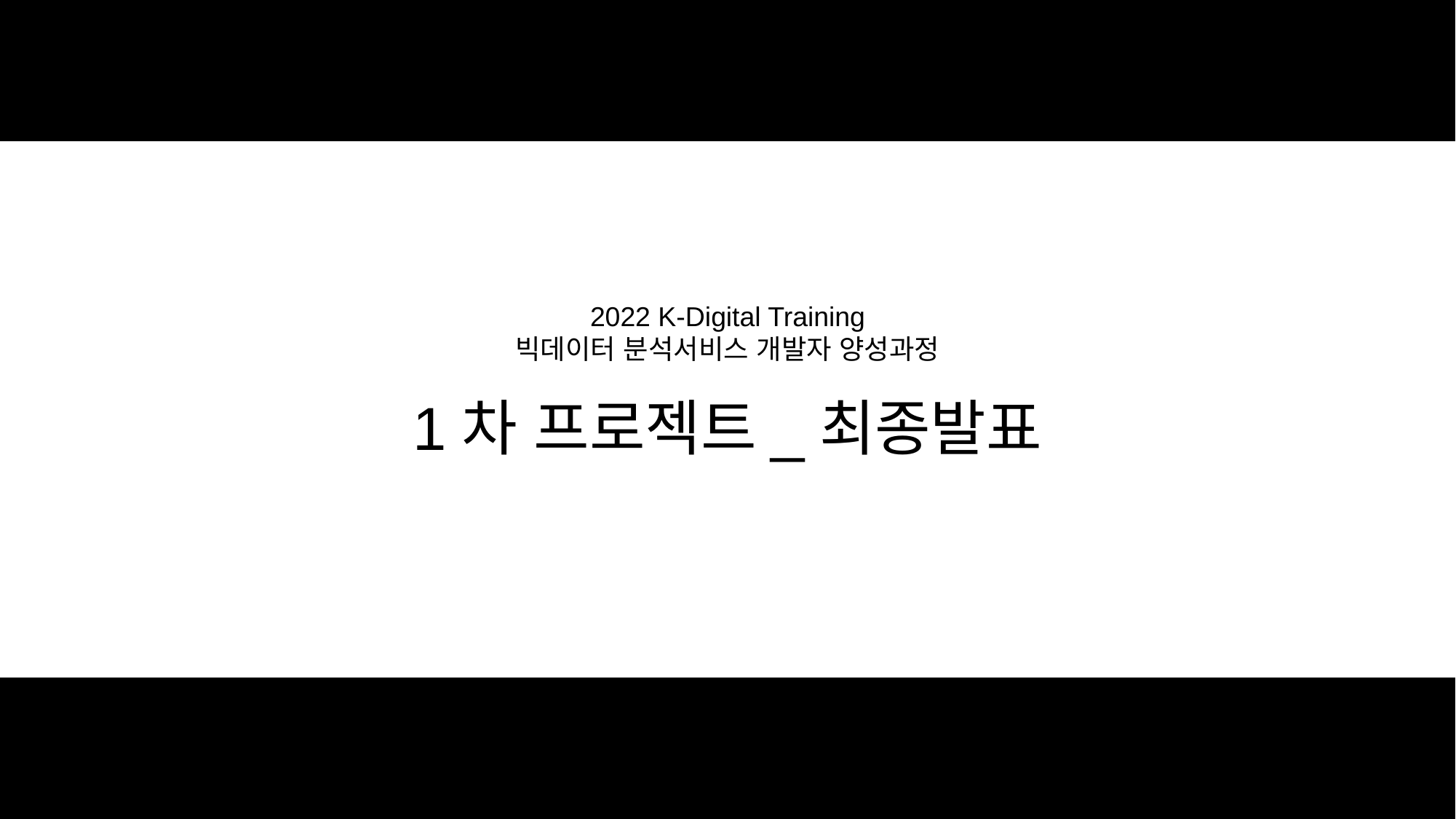

2022 K-Digital Training
빅데이터 분석서비스 개발자 양성과정
1차 프로젝트_최종발표